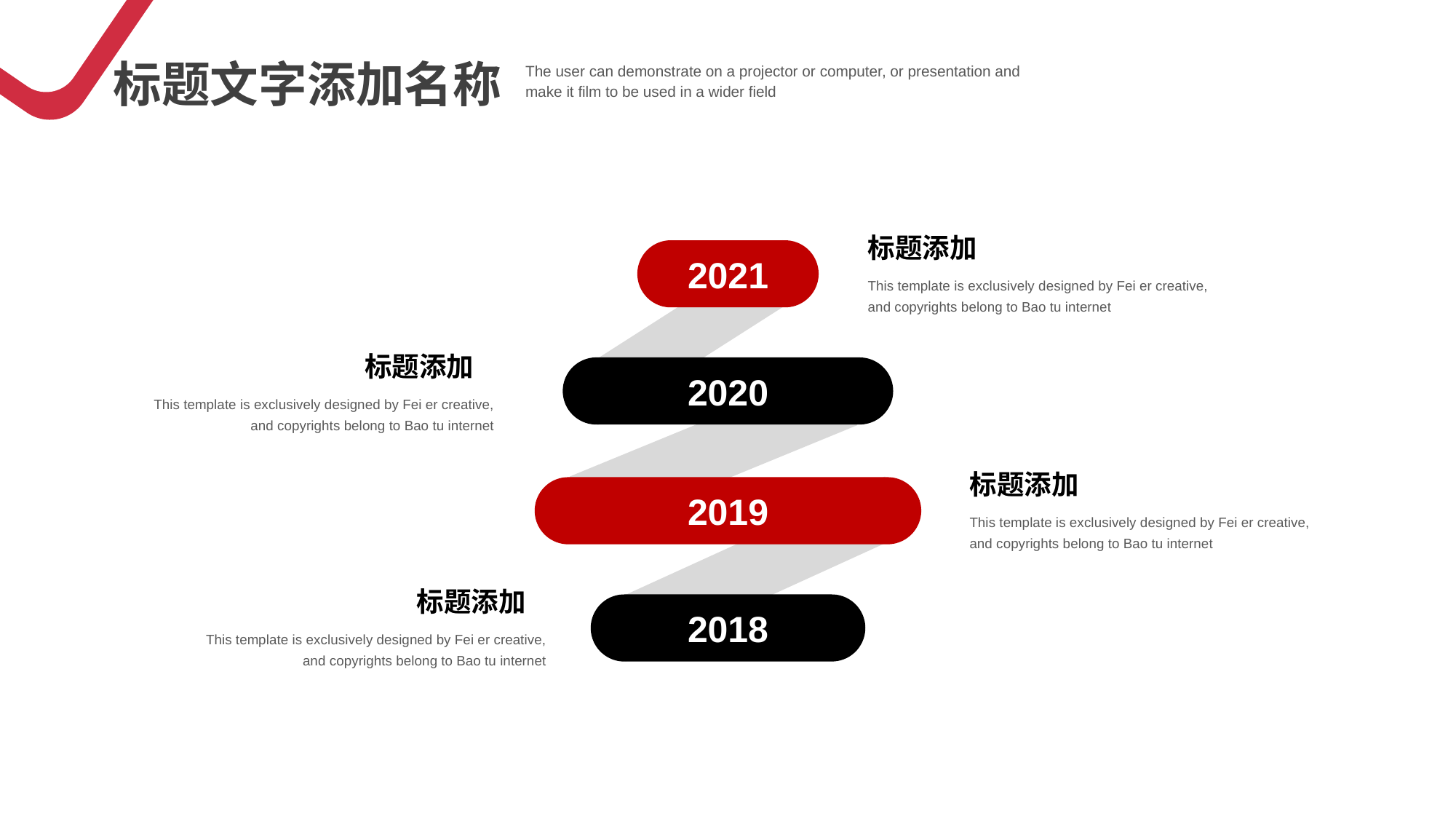

标题文字添加名称
The user can demonstrate on a projector or computer, or presentation and make it film to be used in a wider field
标题添加
This template is exclusively designed by Fei er creative, and copyrights belong to Bao tu internet

2021

2020

2019
2018
标题添加
This template is exclusively designed by Fei er creative, and copyrights belong to Bao tu internet
标题添加
This template is exclusively designed by Fei er creative, and copyrights belong to Bao tu internet
标题添加
This template is exclusively designed by Fei er creative, and copyrights belong to Bao tu internet